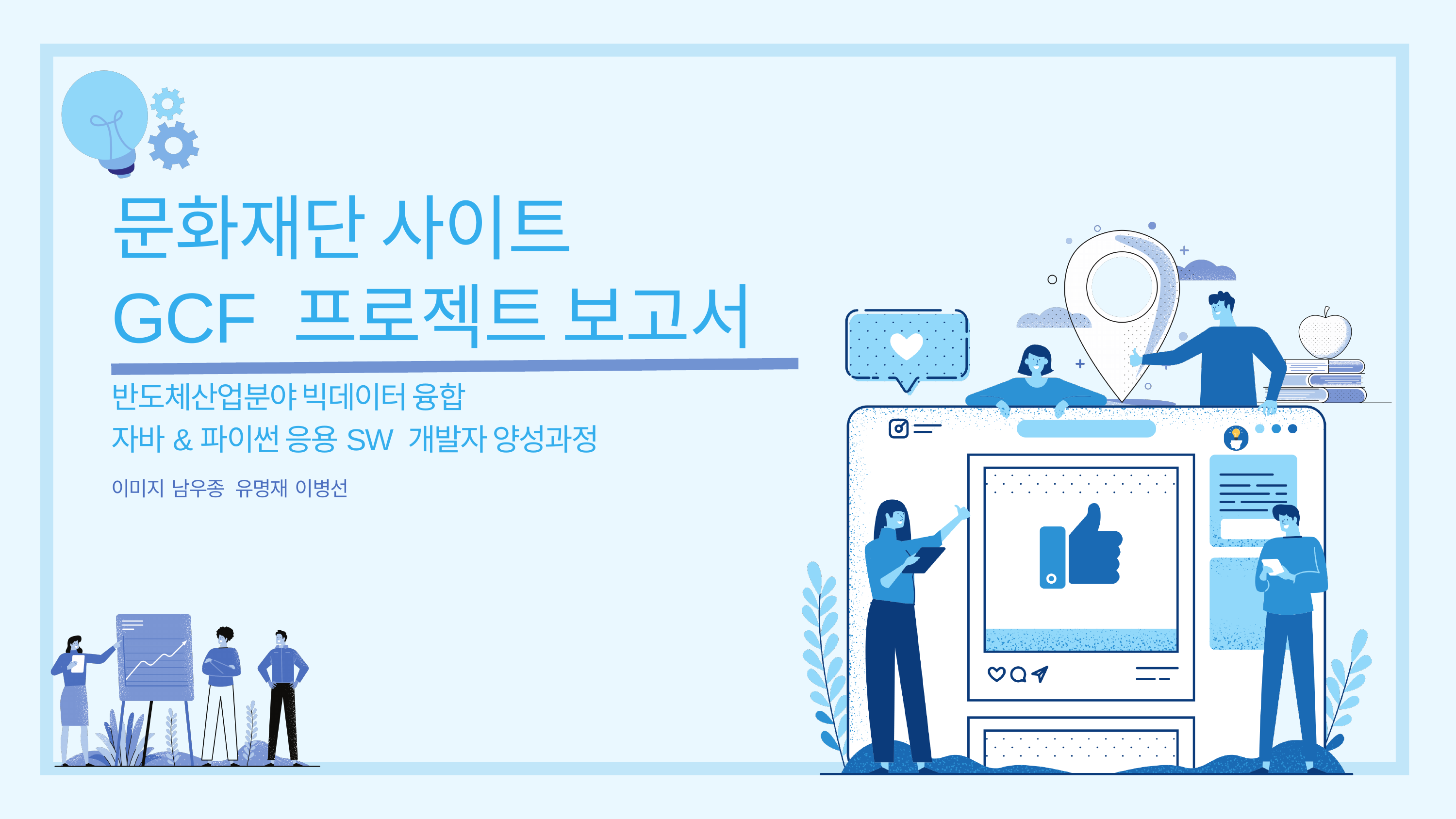

문화재단 사이트
GCF 프로젝트 보고서

반도체산업분야 빅데이터 융합
자바&파이썬 응용SW 개발자 양성과정

이미지  남우종   유명재  이병선